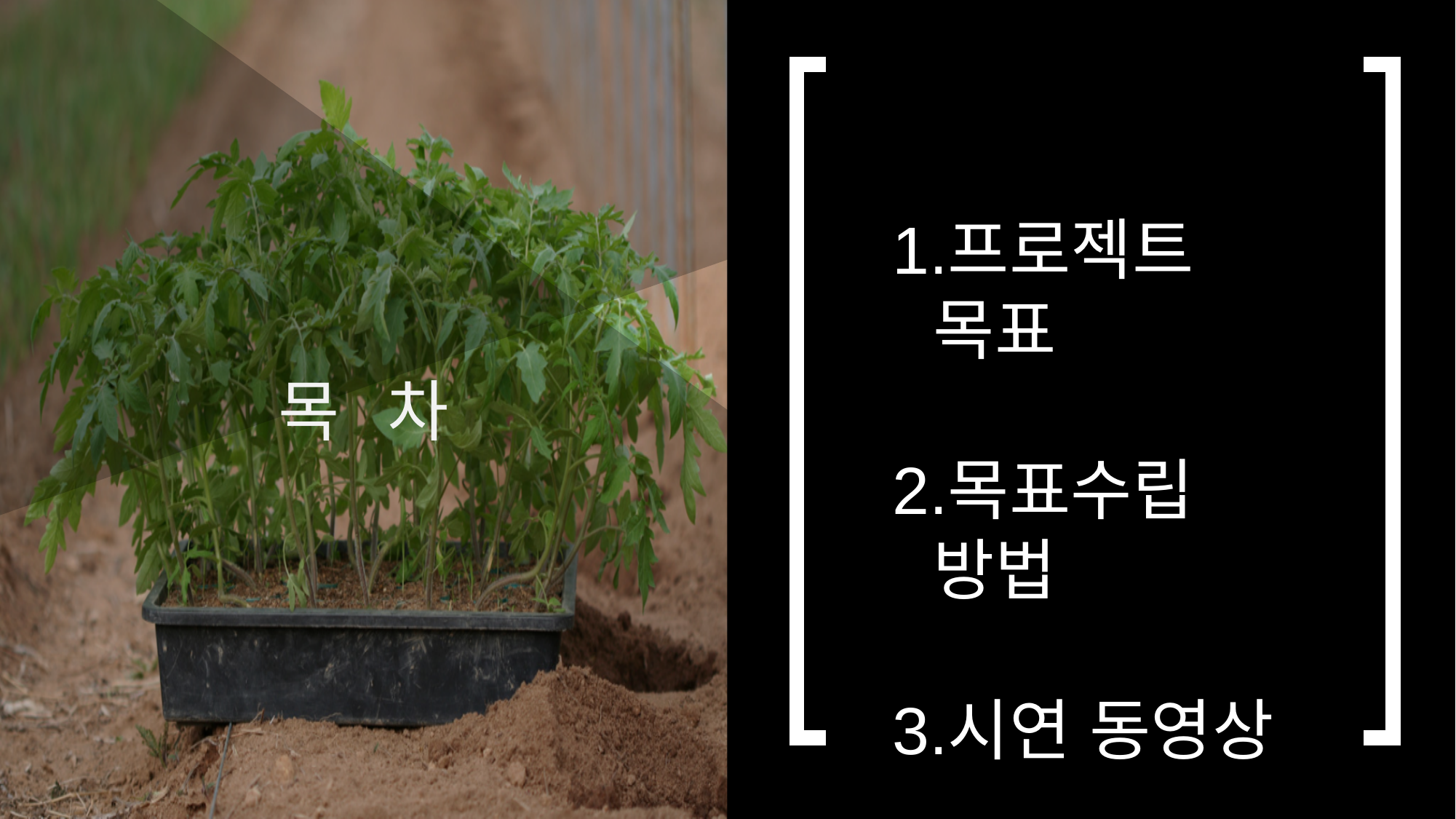

프로젝트 목표

목표수립 방법

시연 동영상
목	차